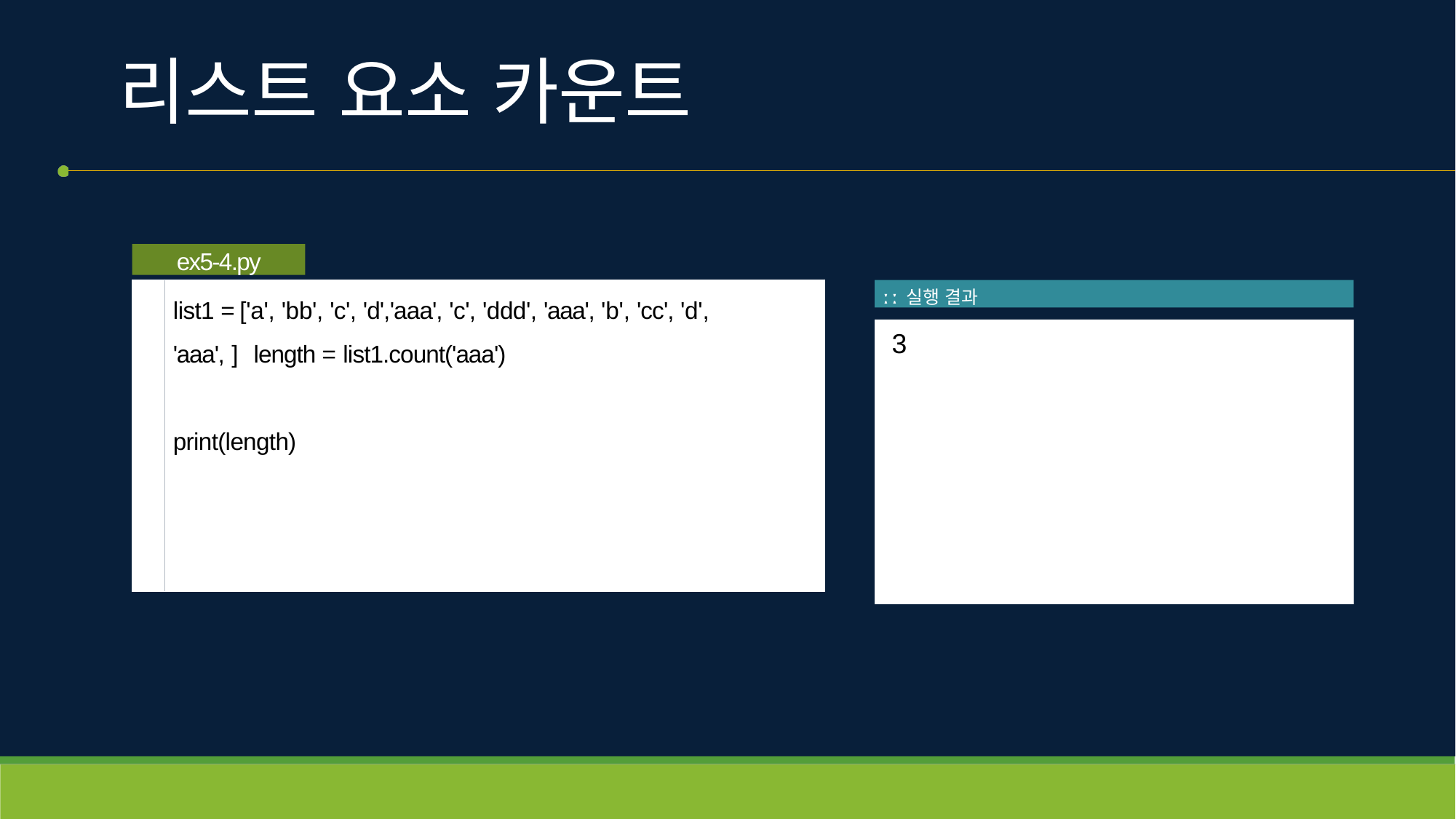

# 리스트 요소 카운트

ex5-4.py
list1 = ['a', 'bb', 'c', 'd','aaa', 'c', 'ddd', 'aaa', 'b', 'cc', 'd', 'aaa', ]  length = list1.count('aaa')

ː ː 실행 결과

3
print(length)